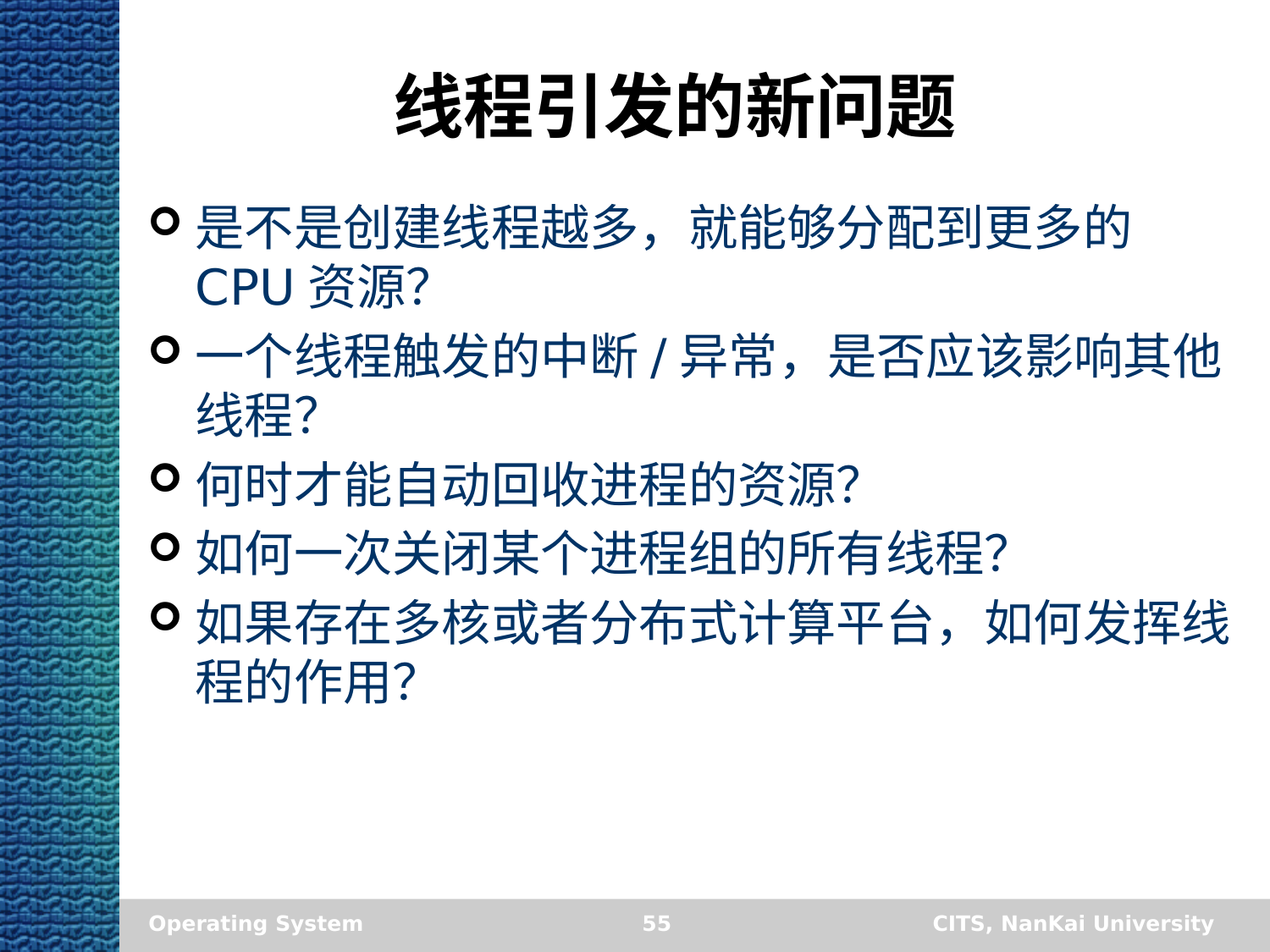

# 线程引发的新问题
是不是创建线程越多，就能够分配到更多的CPU资源？
一个线程触发的中断/异常，是否应该影响其他线程？
何时才能自动回收进程的资源？
如何一次关闭某个进程组的所有线程？
如果存在多核或者分布式计算平台，如何发挥线程的作用？
Operating System
55
CITS, NanKai University